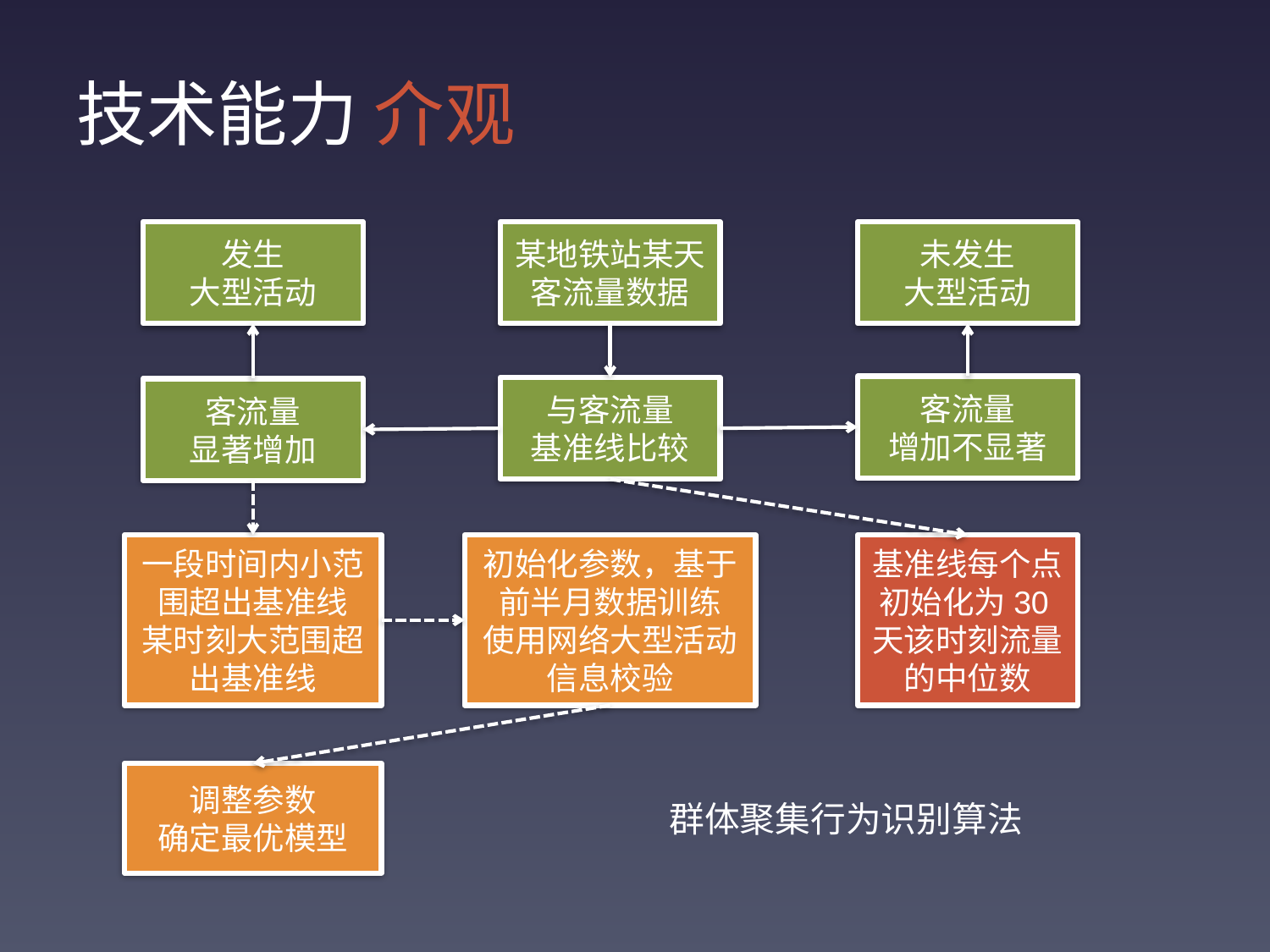

# 技术能力 介观
发生
大型活动
某地铁站某天客流量数据
未发生
大型活动
客流量
增加不显著
与客流量
基准线比较
客流量
显著增加
一段时间内小范围超出基准线
某时刻大范围超出基准线
初始化参数，基于前半月数据训练
使用网络大型活动信息校验
基准线每个点初始化为30天该时刻流量的中位数
调整参数
确定最优模型
群体聚集行为识别算法